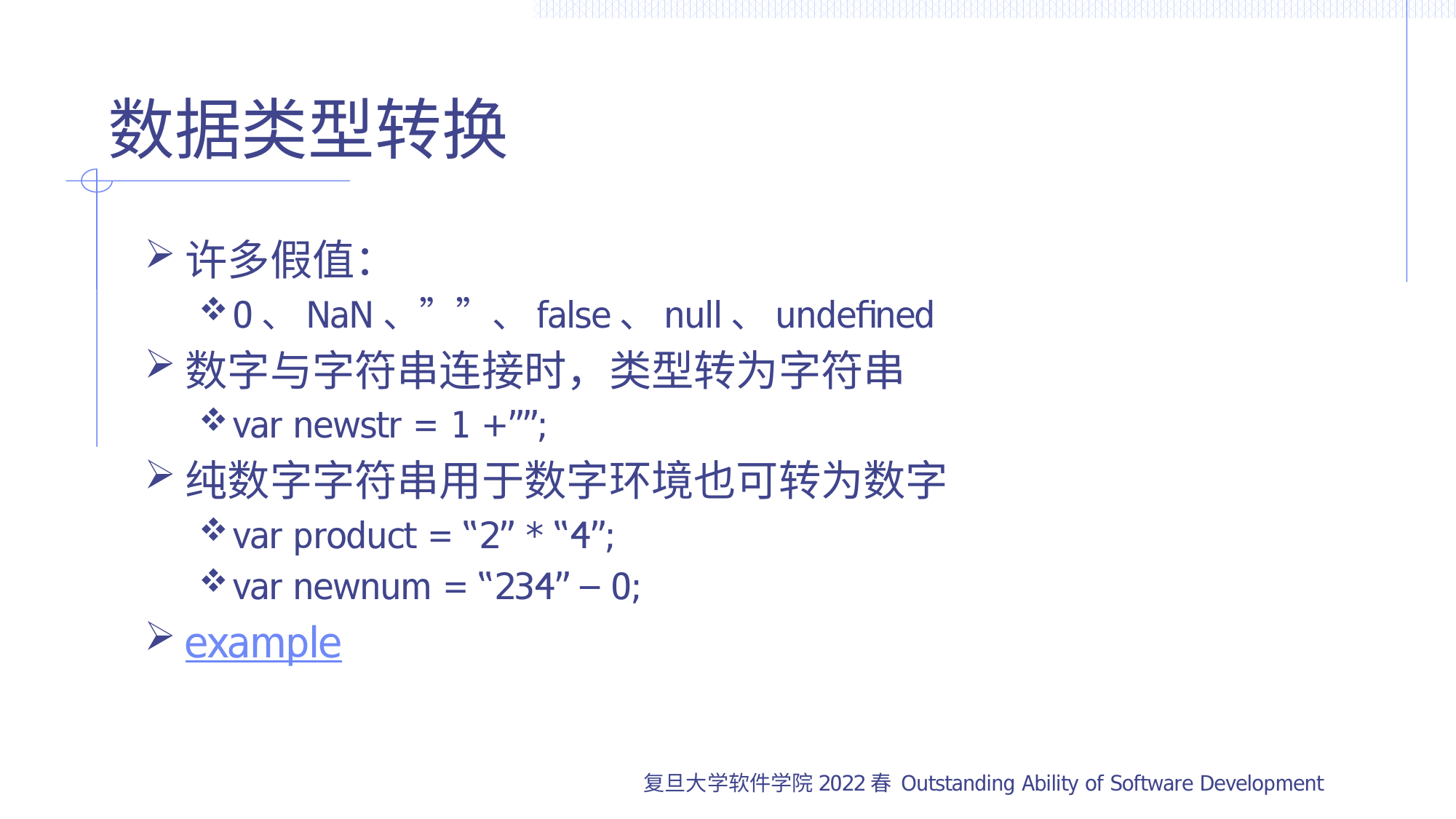

# 数据类型转换
许多假值：
0、NaN、””、false、null、undefined
数字与字符串连接时，类型转为字符串
var newstr = 1 +””;
纯数字字符串用于数字环境也可转为数字
var product = “2” * “4”;
var newnum = “234” – 0;
example